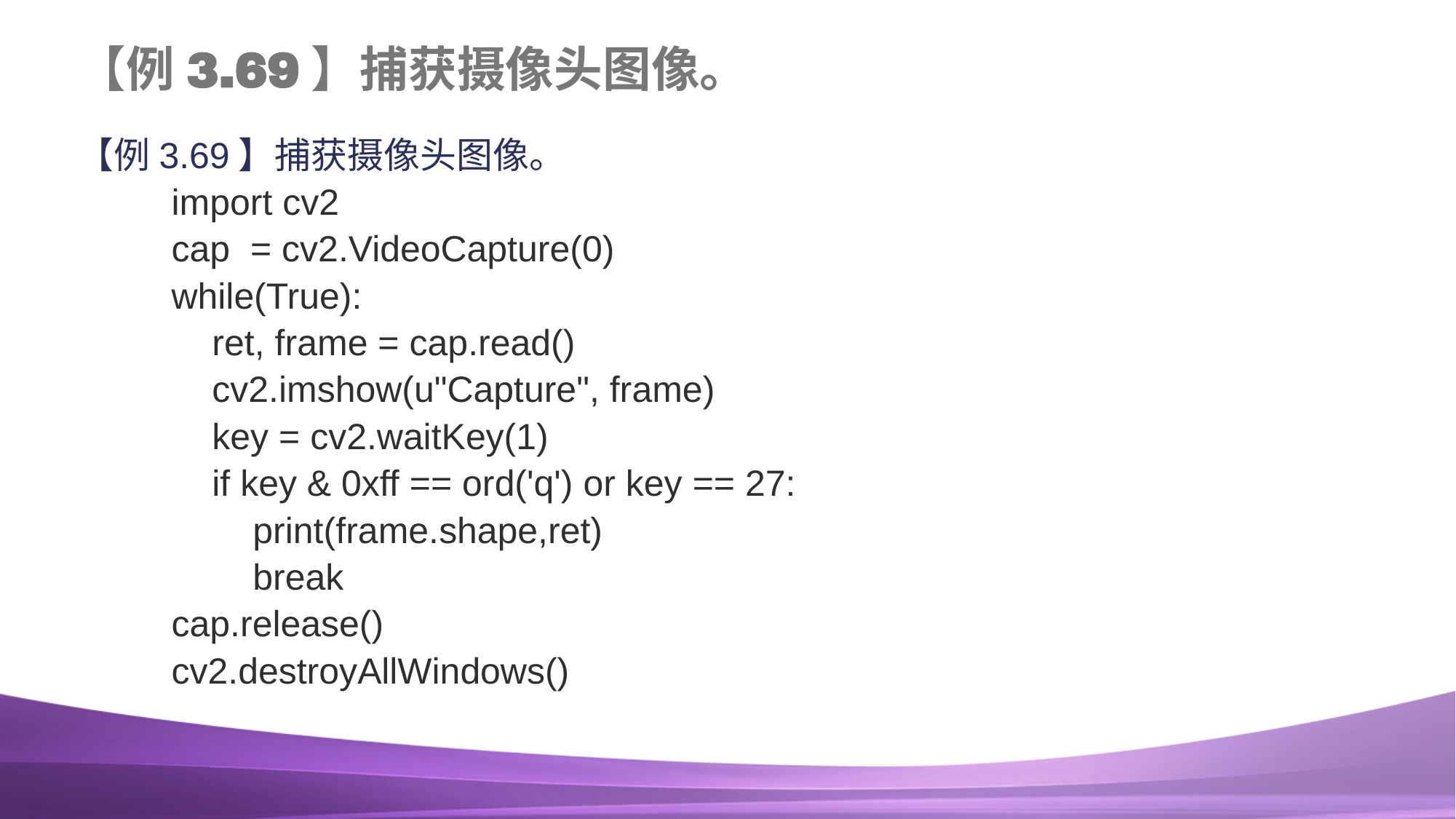

# 【例3.69】捕获摄像头图像。
【例3.69】捕获摄像头图像。
import cv2
cap  = cv2.VideoCapture(0)
while(True):
    ret, frame = cap.read()
    cv2.imshow(u"Capture", frame)
    key = cv2.waitKey(1)
    if key & 0xff == ord('q') or key == 27:
        print(frame.shape,ret)
        break
cap.release()
cv2.destroyAllWindows()